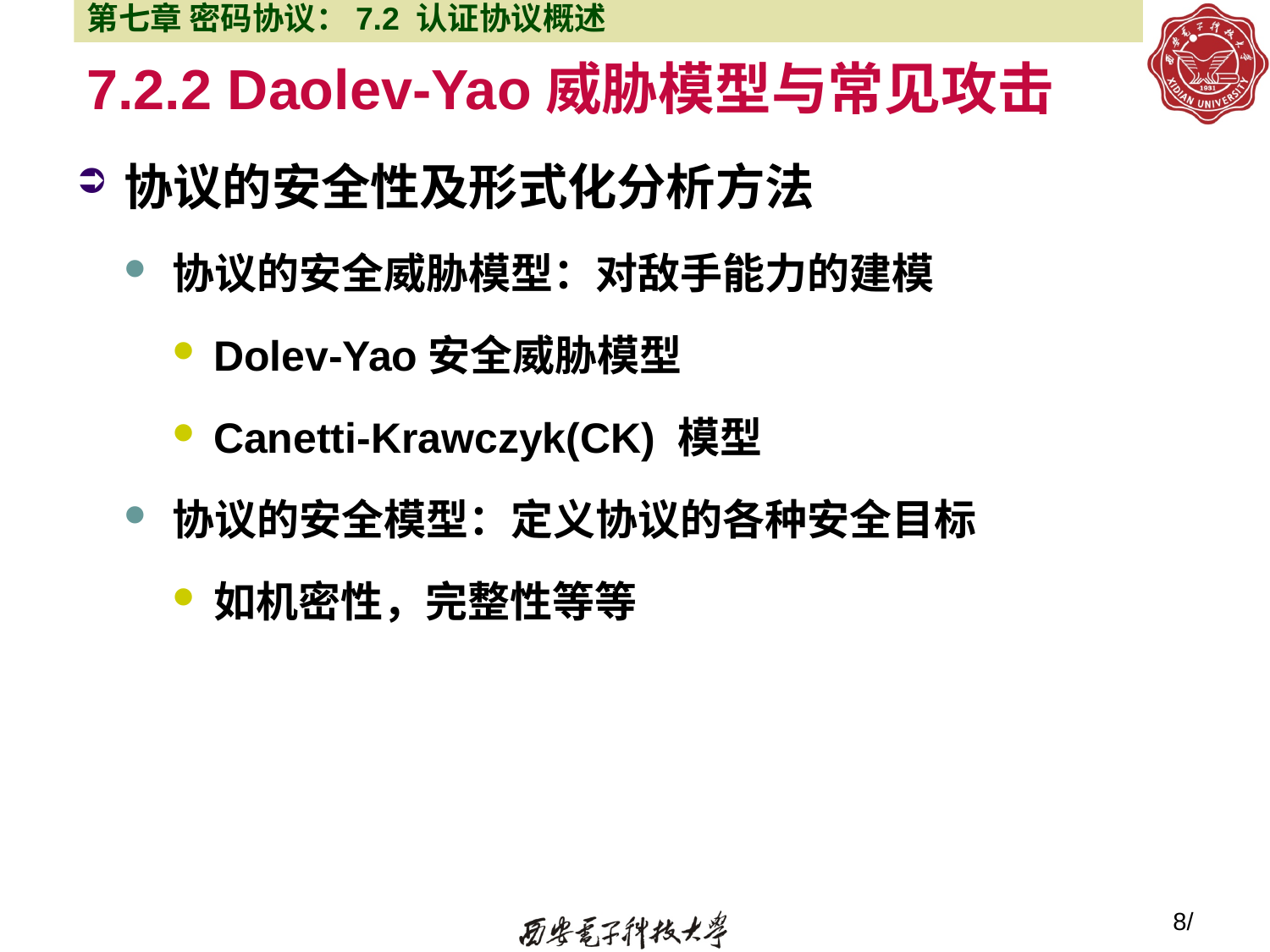

第七章 密码协议：7.2 认证协议概述
# 7.2.2 Daolev-Yao威胁模型与常见攻击
协议的安全性及形式化分析方法
协议的安全威胁模型：对敌手能力的建模
Dolev-Yao安全威胁模型
Canetti-Krawczyk(CK) 模型
协议的安全模型：定义协议的各种安全目标
如机密性，完整性等等
8/